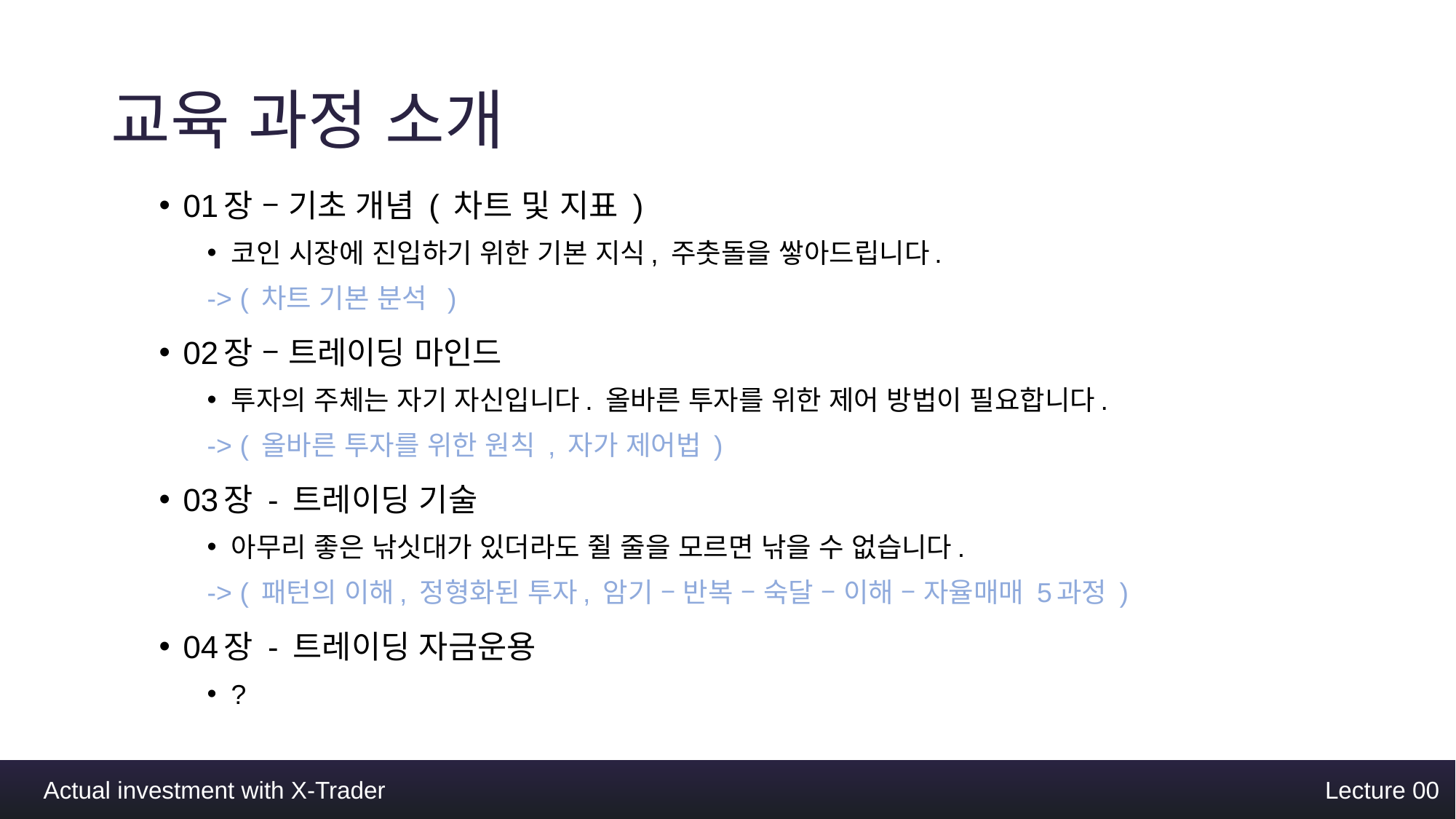

# 교육 과정 소개
01장 – 기초 개념 ( 차트 및 지표 )
코인 시장에 진입하기 위한 기본 지식, 주춧돌을 쌓아드립니다.
-> ( 차트 기본 분석  )
02장 – 트레이딩 마인드
투자의 주체는 자기 자신입니다. 올바른 투자를 위한 제어 방법이 필요합니다.
-> ( 올바른 투자를 위한 원칙 , 자가 제어법 )
03장 - 트레이딩 기술
아무리 좋은 낚싯대가 있더라도 쥘 줄을 모르면 낚을 수 없습니다.
-> ( 패턴의 이해, 정형화된 투자, 암기 – 반복 – 숙달 – 이해 – 자율매매 5과정 )
04장 - 트레이딩 자금운용
?

Actual investment with X-Trader
Lecture 00